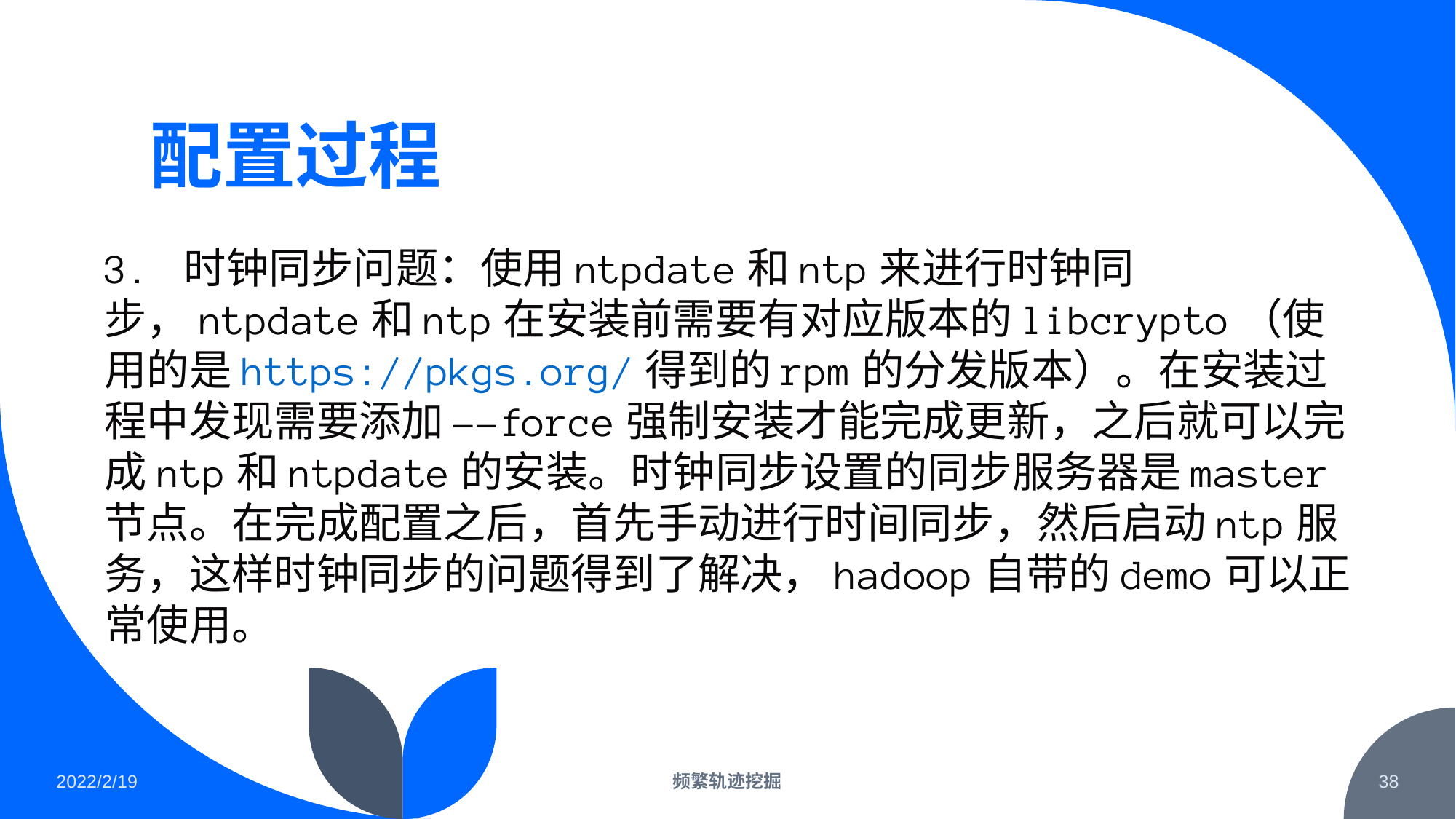

# 配置过程
3. 时钟同步问题：使用ntpdate和ntp来进行时钟同步，ntpdate和ntp在安装前需要有对应版本的libcrypto（使用的是https://pkgs.org/得到的rpm的分发版本）。在安装过程中发现需要添加--force强制安装才能完成更新，之后就可以完成ntp和ntpdate的安装。时钟同步设置的同步服务器是master节点。在完成配置之后，首先手动进行时间同步，然后启动ntp服务，这样时钟同步的问题得到了解决，hadoop自带的demo可以正常使用。
2022/2/19
频繁轨迹挖掘
38